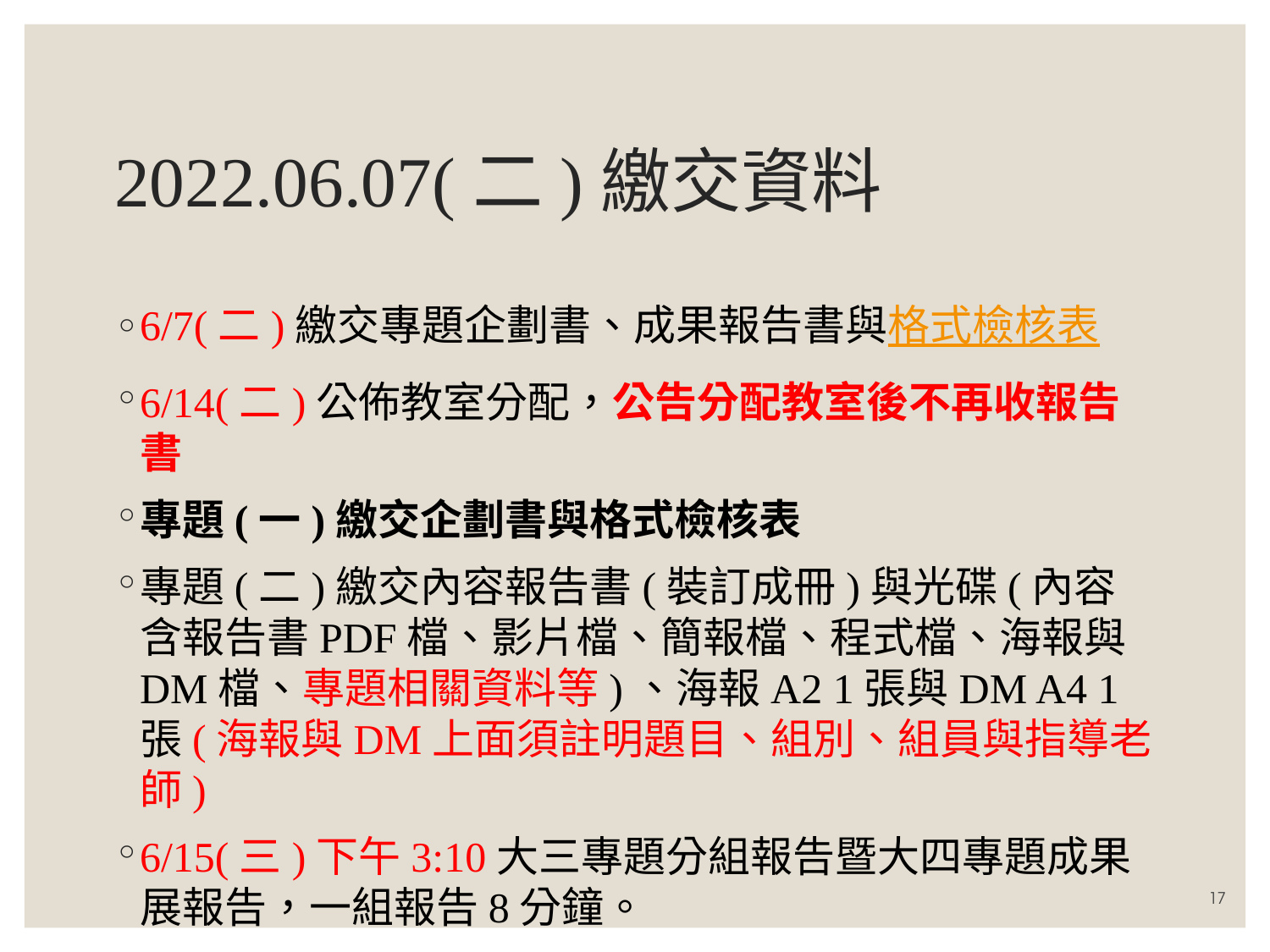

# 2022.06.07(二)繳交資料
6/7(二)繳交專題企劃書、成果報告書與格式檢核表
6/14(二)公佈教室分配，公告分配教室後不再收報告書
專題(一)繳交企劃書與格式檢核表
專題(二)繳交內容報告書(裝訂成冊)與光碟(內容含報告書PDF檔、影片檔、簡報檔、程式檔、海報與DM檔、專題相關資料等)、海報A2 1張與DM A4 1張(海報與DM上面須註明題目、組別、組員與指導老師)
6/15(三)下午3:10大三專題分組報告暨大四專題成果展報告，一組報告8分鐘。
17